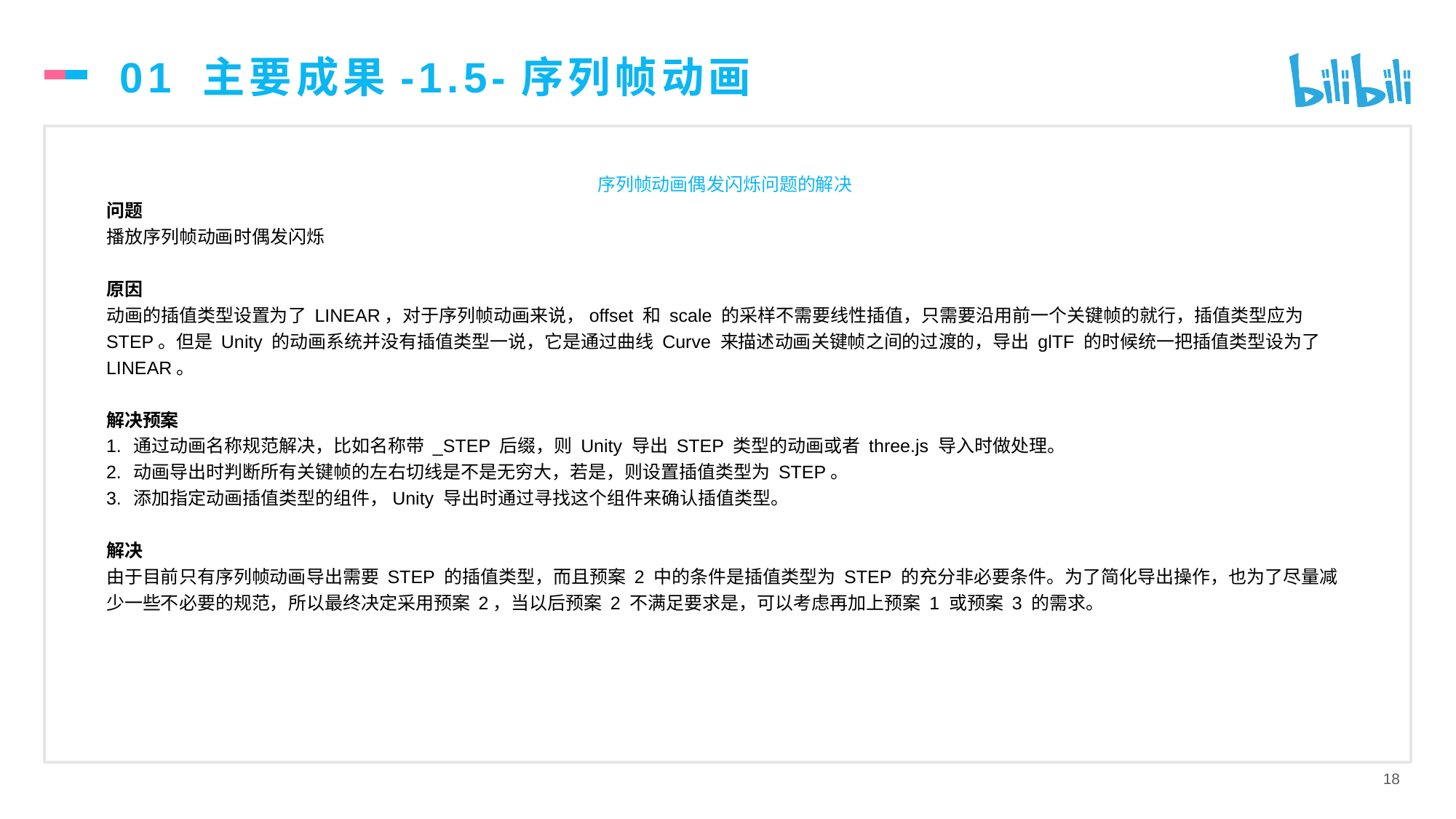

# 01 主要成果-1.5-序列帧动画

序列帧动画偶发闪烁问题的解决
问题
播放序列帧动画时偶发闪烁

原因
动画的插值类型设置为了 LINEAR，对于序列帧动画来说，offset 和 scale 的采样不需要线性插值，只需要沿用前一个关键帧的就行，插值类型应为 STEP。但是 Unity 的动画系统并没有插值类型一说，它是通过曲线 Curve 来描述动画关键帧之间的过渡的，导出 glTF 的时候统一把插值类型设为了 LINEAR。

解决预案
通过动画名称规范解决，比如名称带 _STEP 后缀，则 Unity 导出 STEP 类型的动画或者 three.js 导入时做处理。
动画导出时判断所有关键帧的左右切线是不是无穷大，若是，则设置插值类型为 STEP。
添加指定动画插值类型的组件，Unity 导出时通过寻找这个组件来确认插值类型。

解决
由于目前只有序列帧动画导出需要 STEP 的插值类型，而且预案 2 中的条件是插值类型为 STEP 的充分非必要条件。为了简化导出操作，也为了尽量减少一些不必要的规范，所以最终决定采用预案 2，当以后预案 2 不满足要求是，可以考虑再加上预案 1 或预案 3 的需求。